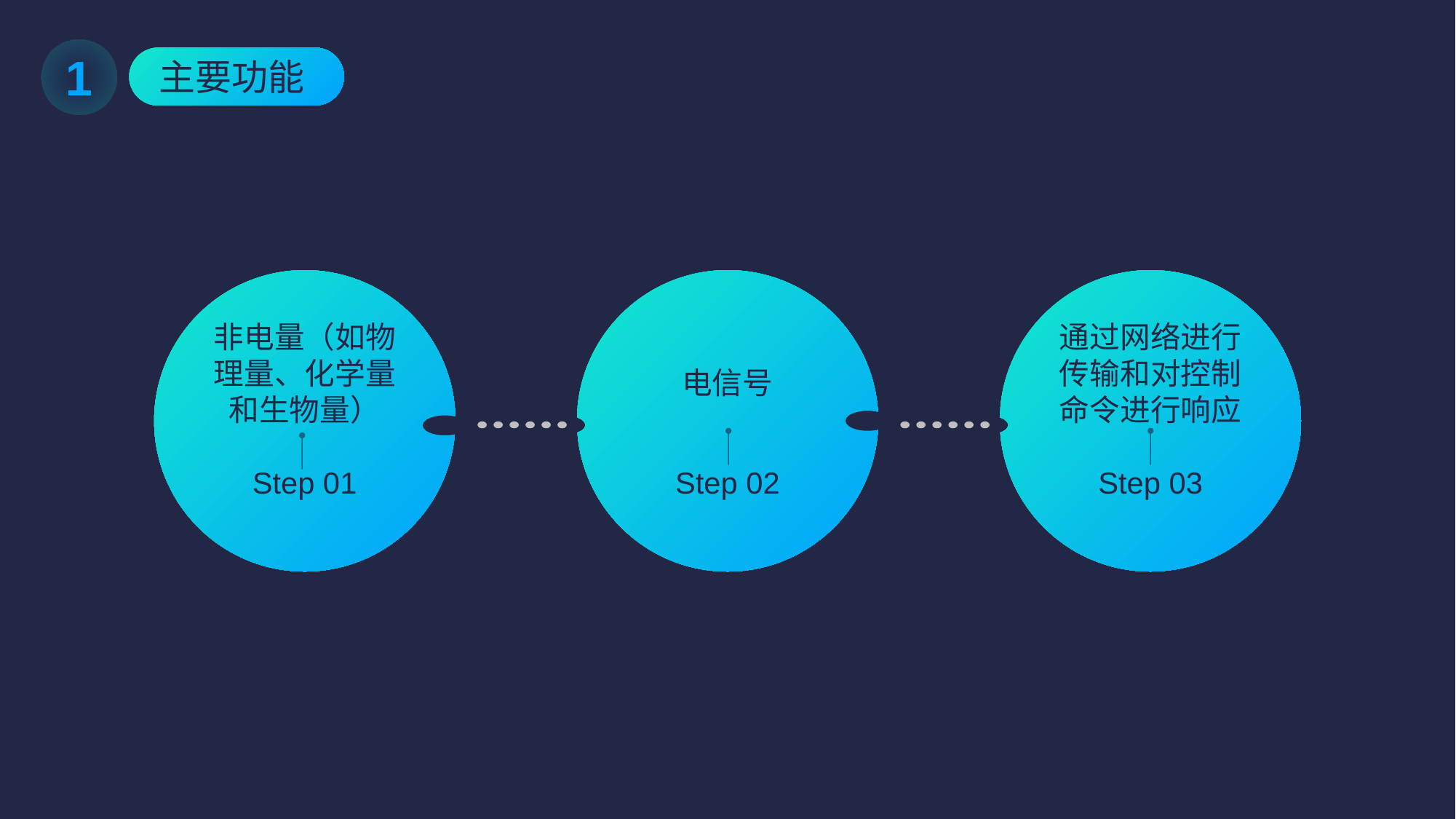

1

主要功能

非电量（如物理量、化学量和生物量）

Step 01

电信号

Step 02

通过网络进行传输和对控制命令进行响应
Step 03